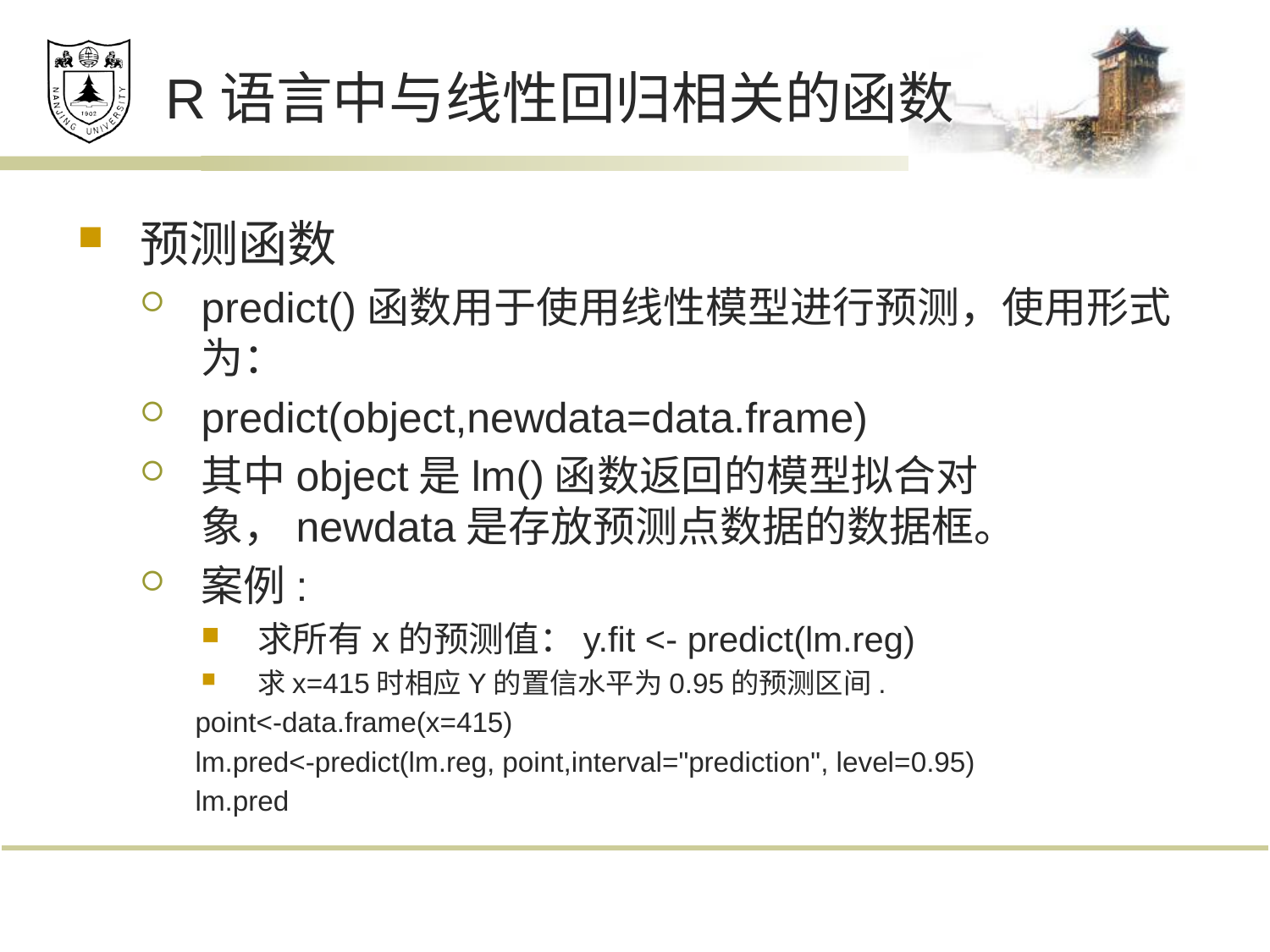

# R语言中与线性回归相关的函数
预测函数
predict()函数用于使用线性模型进行预测，使用形式为：
predict(object,newdata=data.frame)
其中object是lm()函数返回的模型拟合对象，newdata是存放预测点数据的数据框。
案例:
求所有x的预测值：y.fit <- predict(lm.reg)
求x=415时相应Y的置信水平为0.95的预测区间.
point<-data.frame(x=415)
lm.pred<-predict(lm.reg, point,interval="prediction", level=0.95)
lm.pred